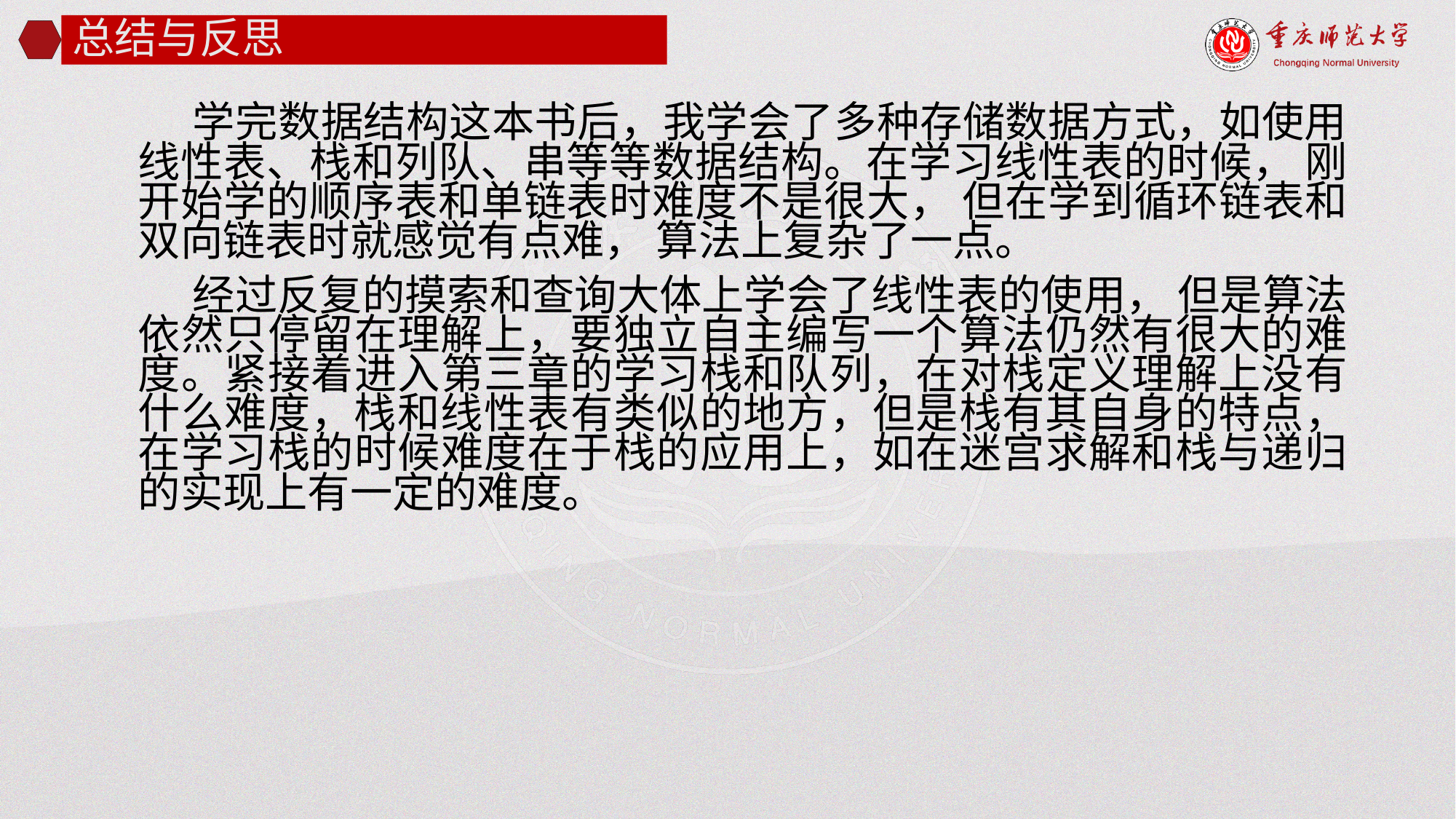

# 总结与反思
学完数据结构这本书后，我学会了多种存储数据方式，如使用线性表、栈和列队、串等等数据结构。在学习线性表的时候， 刚开始学的顺序表和单链表时难度不是很大， 但在学到循环链表和双向链表时就感觉有点难， 算法上复杂了一点。
经过反复的摸索和查询大体上学会了线性表的使用， 但是算法依然只停留在理解上，要独立自主编写一个算法仍然有很大的难度。紧接着进入第三章的学习栈和队列，在对栈定义理解上没有什么难度，栈和线性表有类似的地方，但是栈有其自身的特点，在学习栈的时候难度在于栈的应用上，如在迷宫求解和栈与递归的实现上有一定的难度。